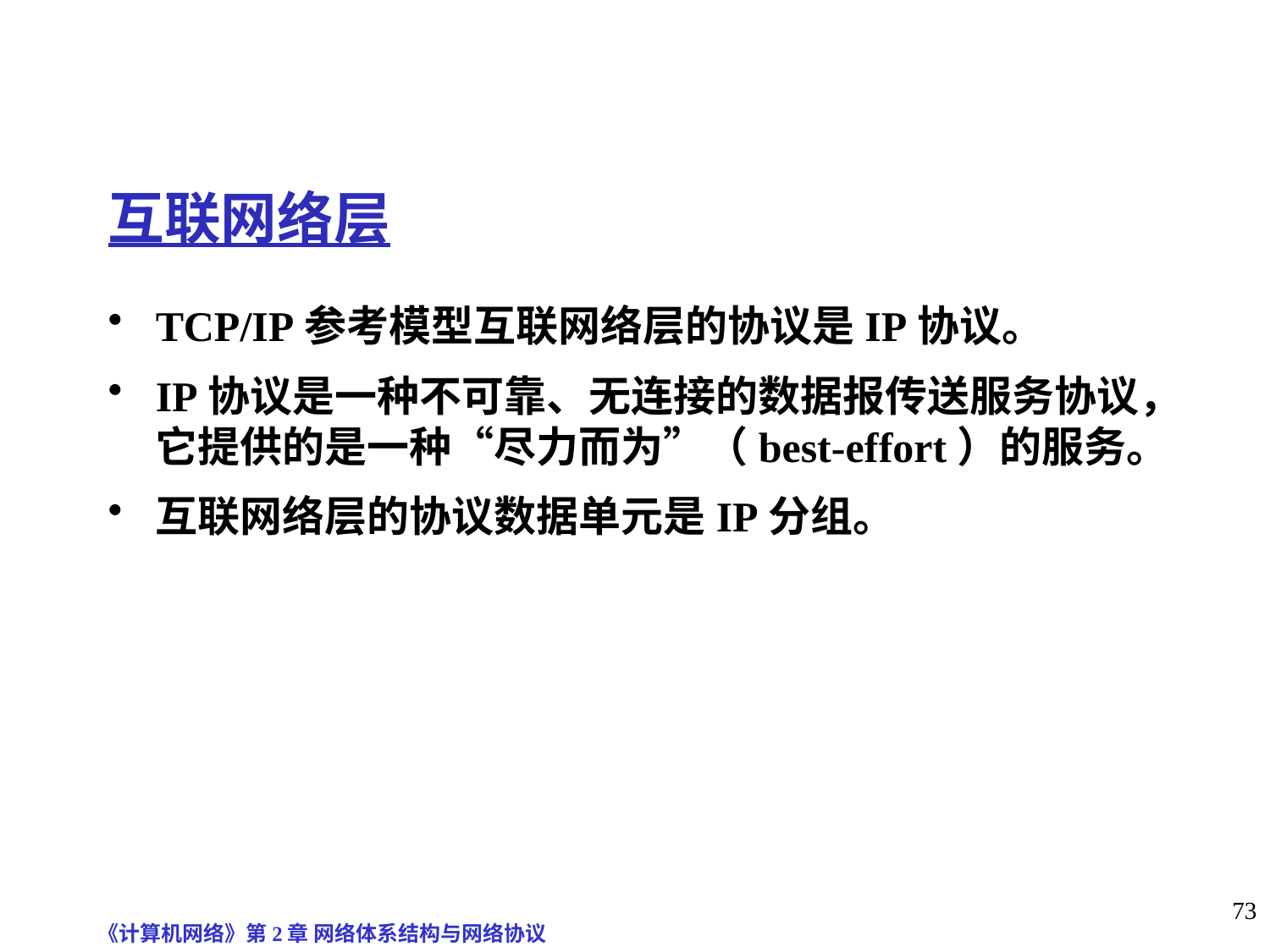

互联网络层

TCP/IP参考模型互联网络层的协议是IP协议。
IP协议是一种不可靠、无连接的数据报传送服务协议，它提供的是一种“尽力而为”（best-effort）的服务。
互联网络层的协议数据单元是IP分组。

《计算机网络》第2章 网络体系结构与网络协议
73